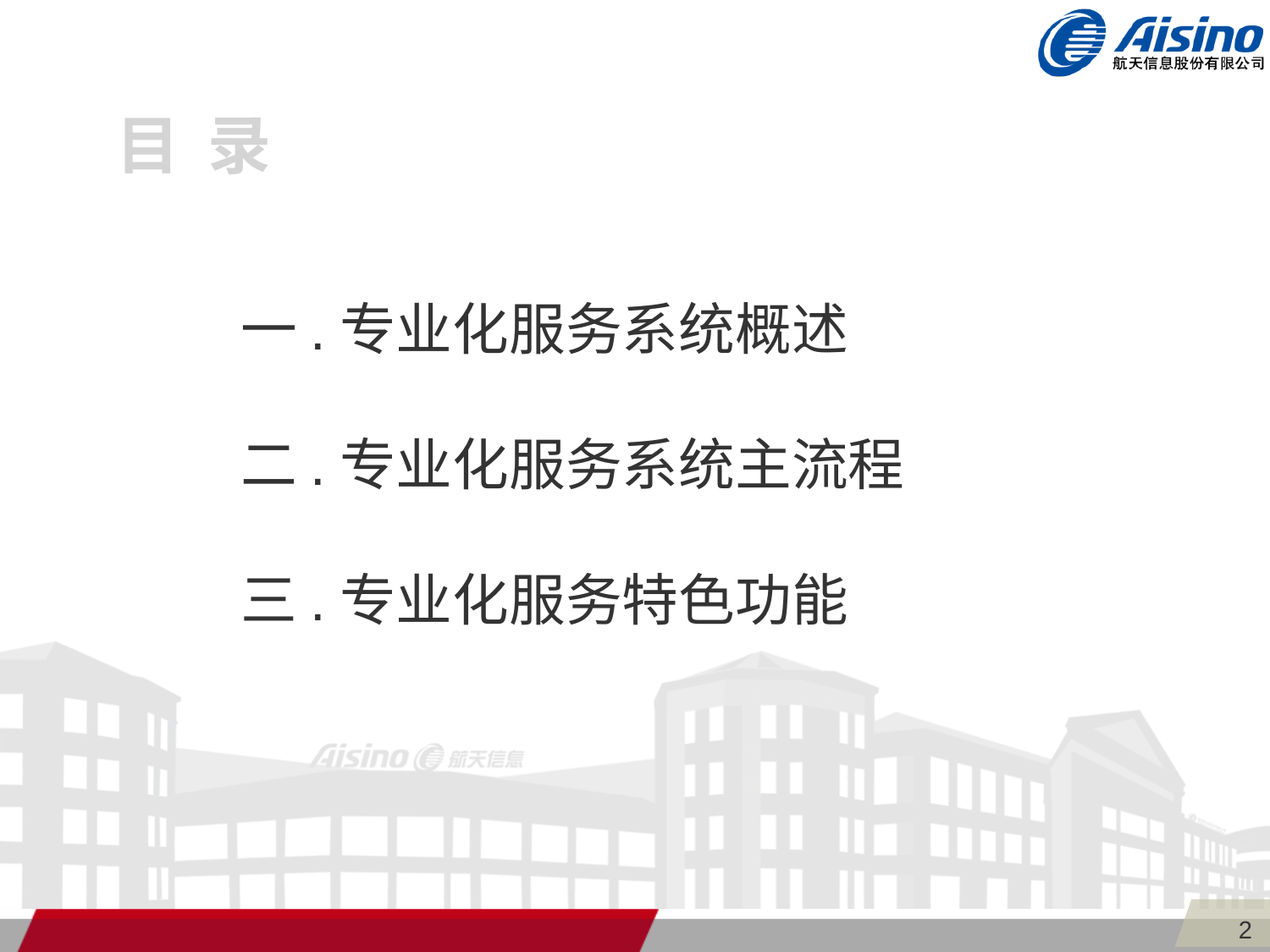

目  录
一.专业化服务系统概述

二.专业化服务系统主流程

三.专业化服务特色功能